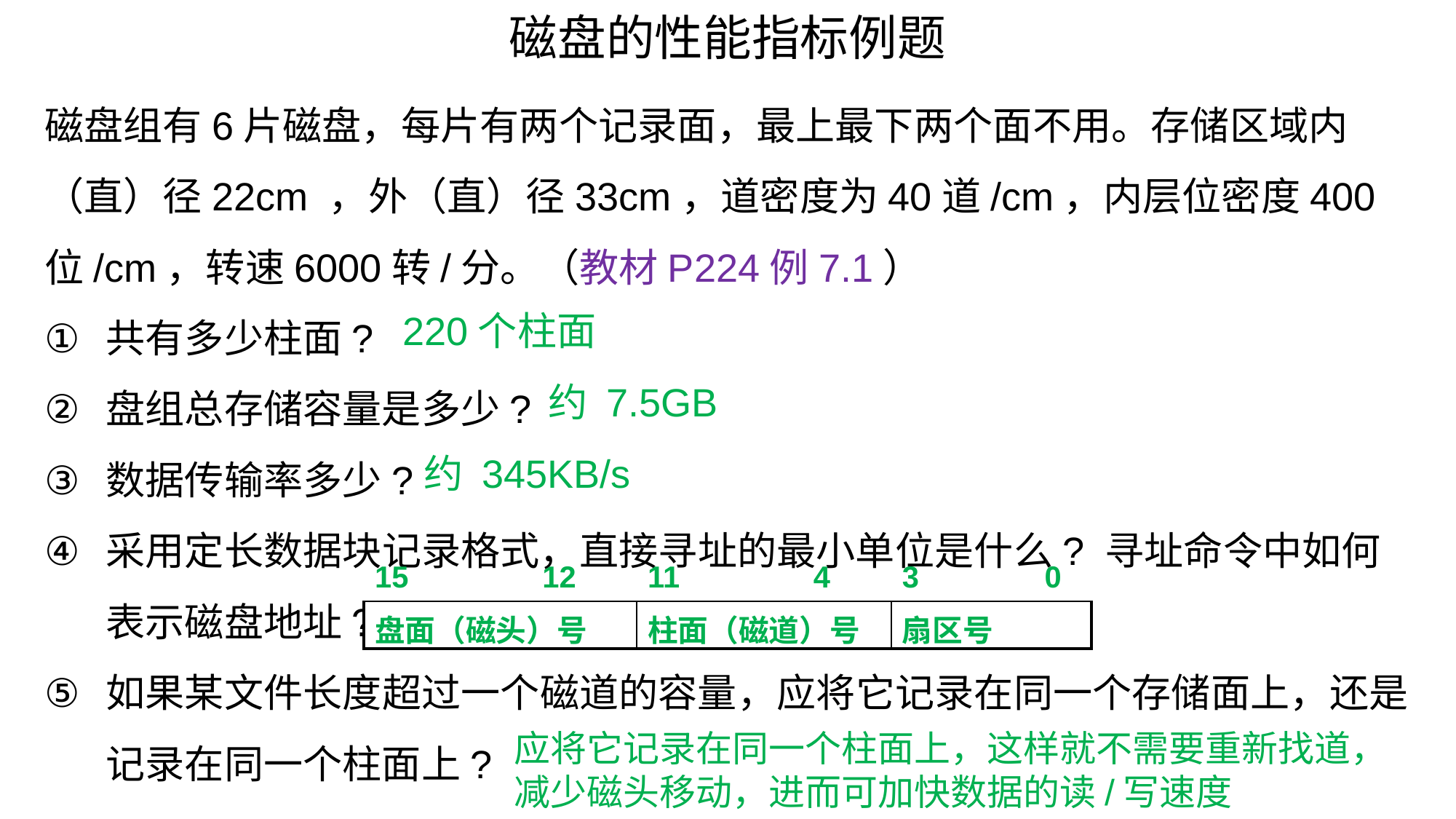

磁盘的性能指标例题
磁盘组有6片磁盘，每片有两个记录面，最上最下两个面不用。存储区域内（直）径22cm ，外（直）径33cm，道密度为40道/cm，内层位密度400位/cm，转速6000转/分。（教材P224例7.1）
共有多少柱面?
盘组总存储容量是多少?
数据传输率多少?
采用定长数据块记录格式，直接寻址的最小单位是什么? 寻址命令中如何表示磁盘地址?
如果某文件长度超过一个磁道的容量，应将它记录在同一个存储面上，还是记录在同一个柱面上?
220个柱面
约 7.5GB
约 345KB/s
| 15 12 | 11 4 | 3 0 |
| --- | --- | --- |
| 盘面（磁头）号 | 柱面（磁道）号 | 扇区号 |
应将它记录在同一个柱面上，这样就不需要重新找道，减少磁头移动，进而可加快数据的读/写速度